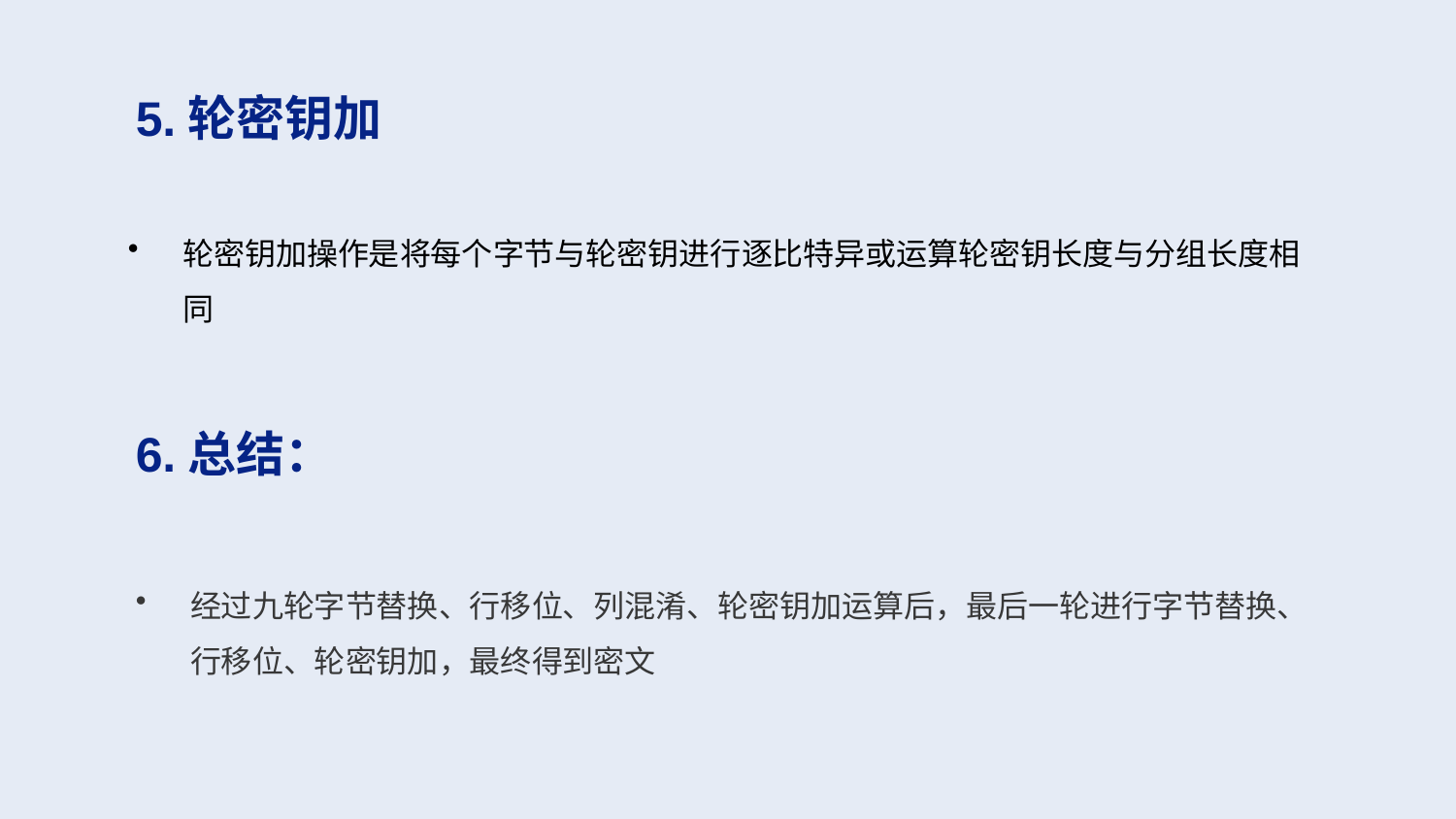

5.轮密钥加
轮密钥加操作是将每个字节与轮密钥进行逐比特异或运算轮密钥长度与分组长度相同
6.总结：
经过九轮字节替换、行移位、列混淆、轮密钥加运算后，最后一轮进行字节替换、行移位、轮密钥加，最终得到密文